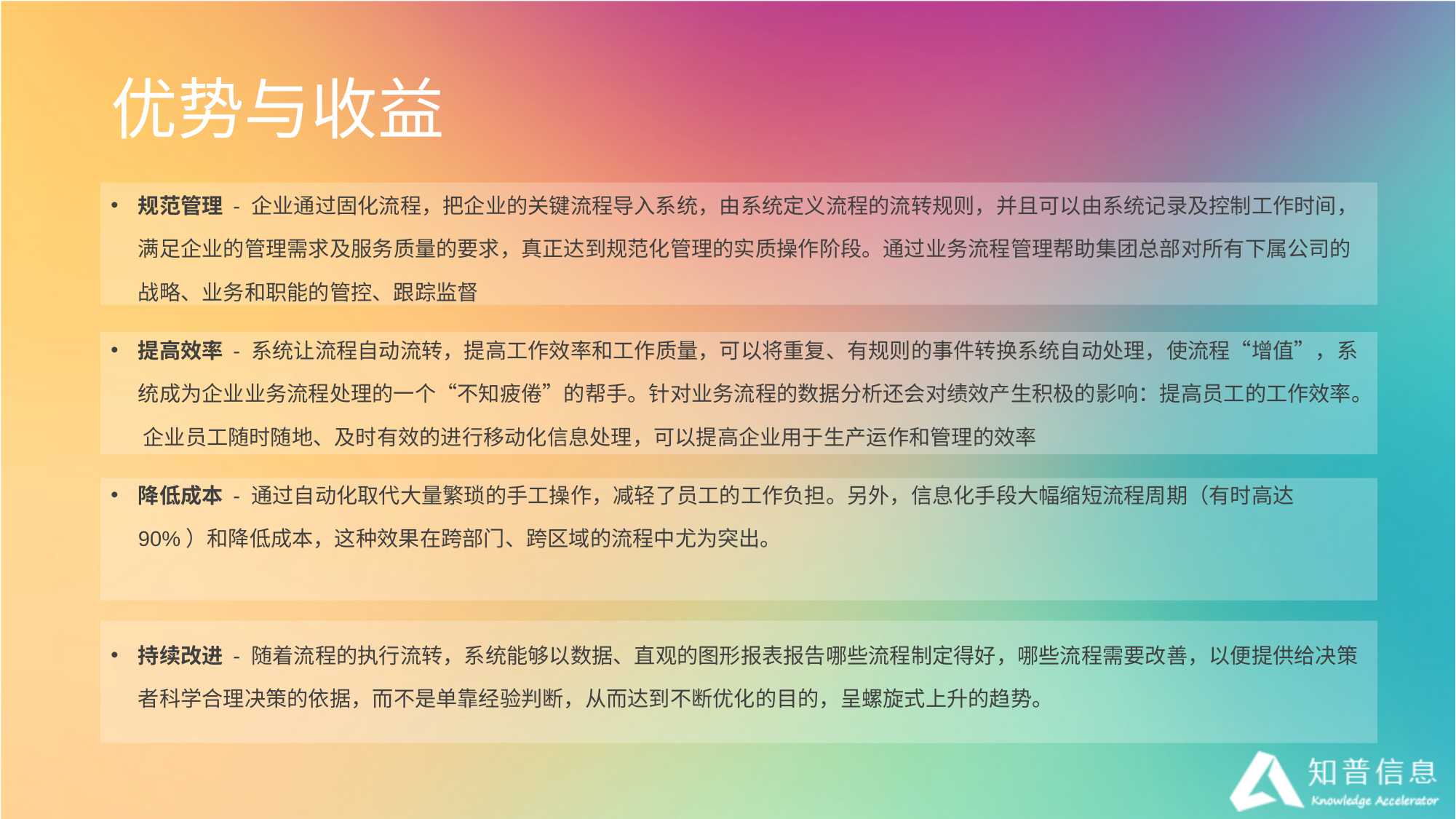

# 优势与收益
规范管理 - 企业通过固化流程，把企业的关键流程导入系统，由系统定义流程的流转规则，并且可以由系统记录及控制工作时间，满足企业的管理需求及服务质量的要求，真正达到规范化管理的实质操作阶段。通过业务流程管理帮助集团总部对所有下属公司的战略、业务和职能的管控、跟踪监督
提高效率 - 系统让流程自动流转，提高工作效率和工作质量，可以将重复、有规则的事件转换系统自动处理，使流程“增值”，系统成为企业业务流程处理的一个“不知疲倦”的帮手。针对业务流程的数据分析还会对绩效产生积极的影响：提高员工的工作效率。 企业员工随时随地、及时有效的进行移动化信息处理，可以提高企业用于生产运作和管理的效率
降低成本 - 通过自动化取代大量繁琐的手工操作，减轻了员工的工作负担。另外，信息化手段大幅缩短流程周期（有时高达90%）和降低成本，这种效果在跨部门、跨区域的流程中尤为突出。

持续改进 - 随着流程的执行流转，系统能够以数据、直观的图形报表报告哪些流程制定得好，哪些流程需要改善，以便提供给决策者科学合理决策的依据，而不是单靠经验判断，从而达到不断优化的目的，呈螺旋式上升的趋势。